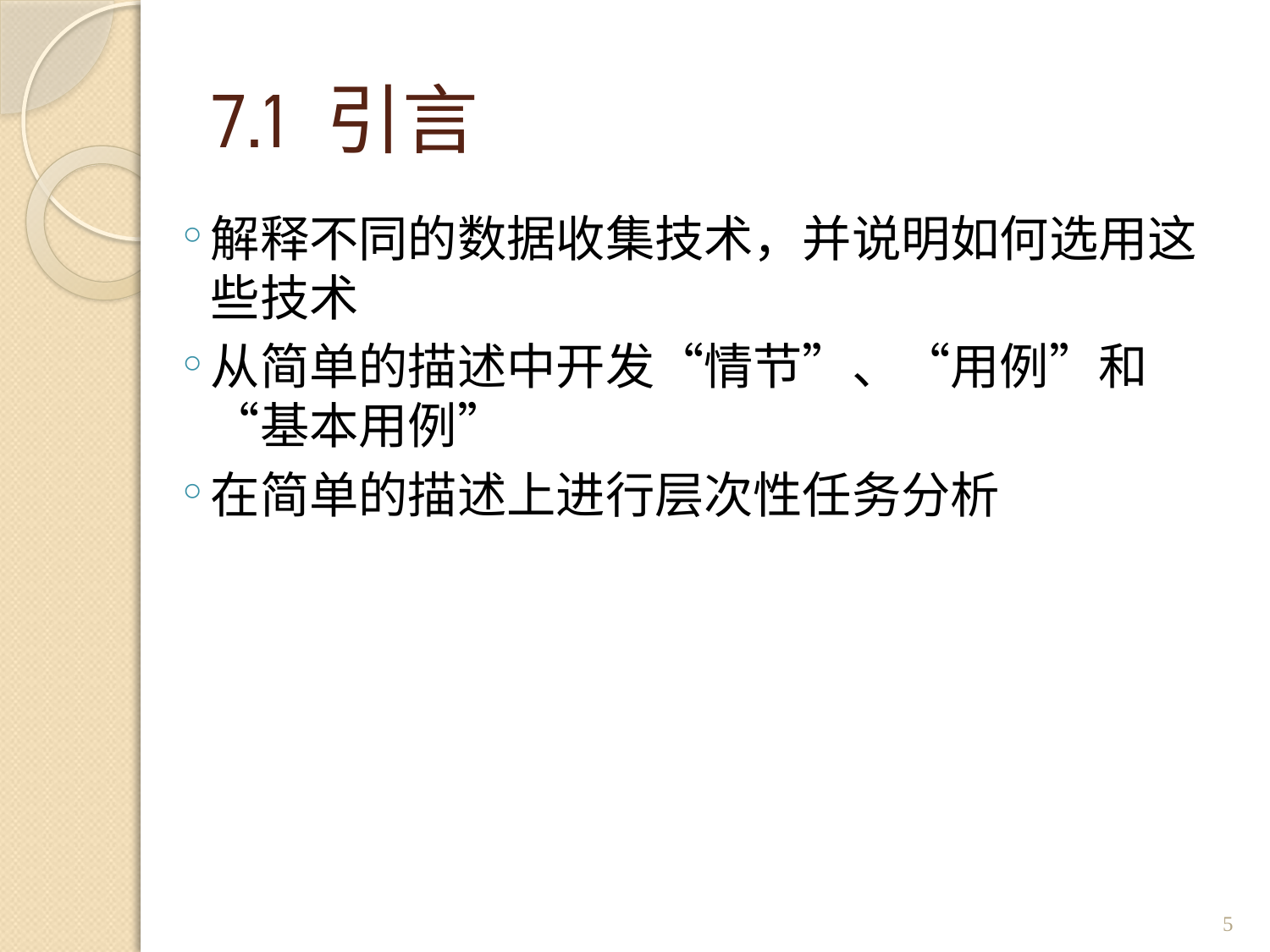

# 7.1 引言
解释不同的数据收集技术，并说明如何选用这些技术
从简单的描述中开发“情节”、“用例”和“基本用例”
在简单的描述上进行层次性任务分析
5